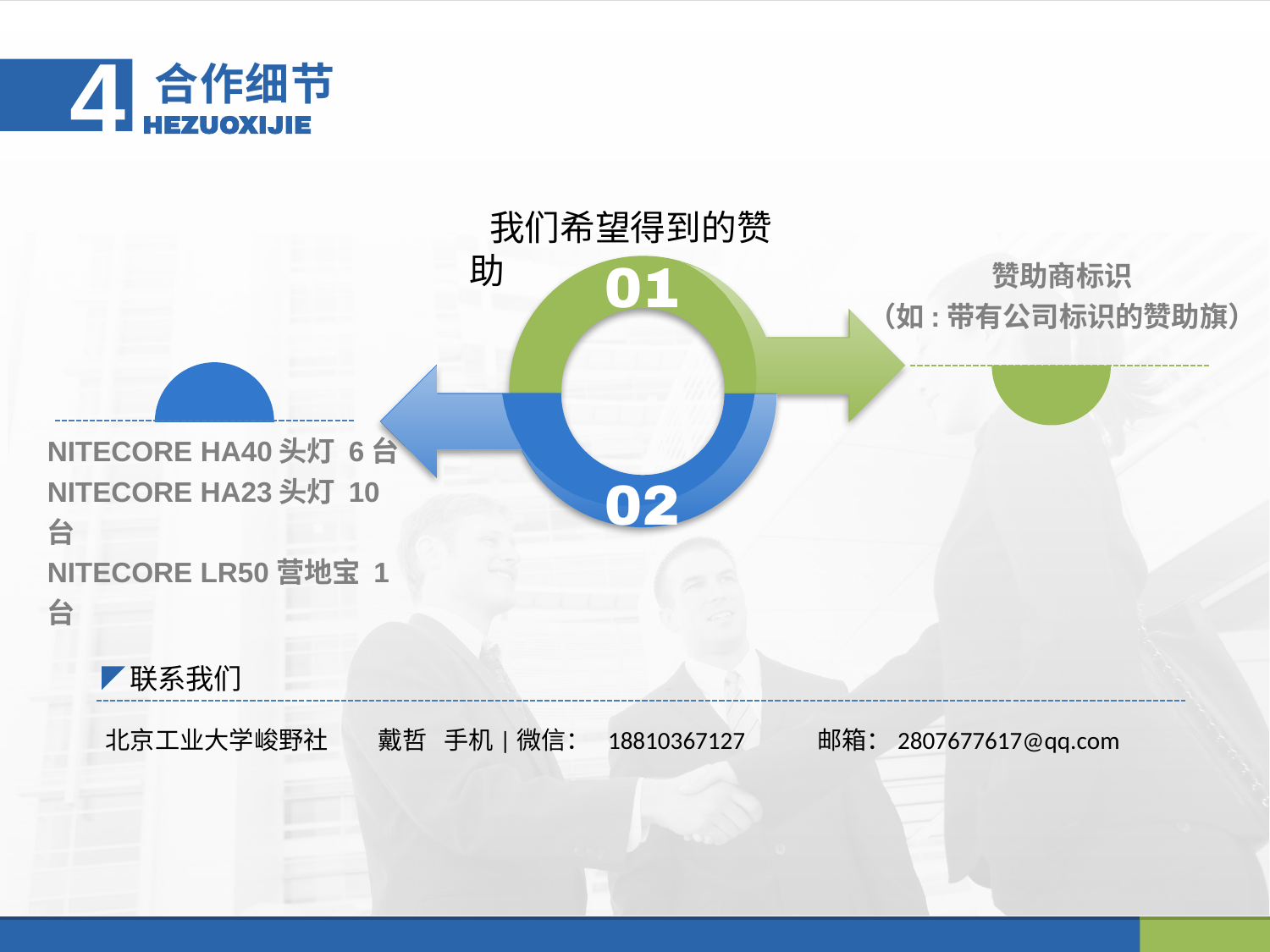

4
 合作细节

 HEZUOXIJIE
 我们希望得到的赞助
01
赞助商标识
（如:带有公司标识的赞助旗）

NITECORE HA40头灯 6台
NITECORE HA23头灯 10台
NITECORE LR50营地宝 1台

02
 联系我们

 北京工业大学峻野社         戴哲   手机|微信：  18810367127            邮箱：2807677617@qq.com